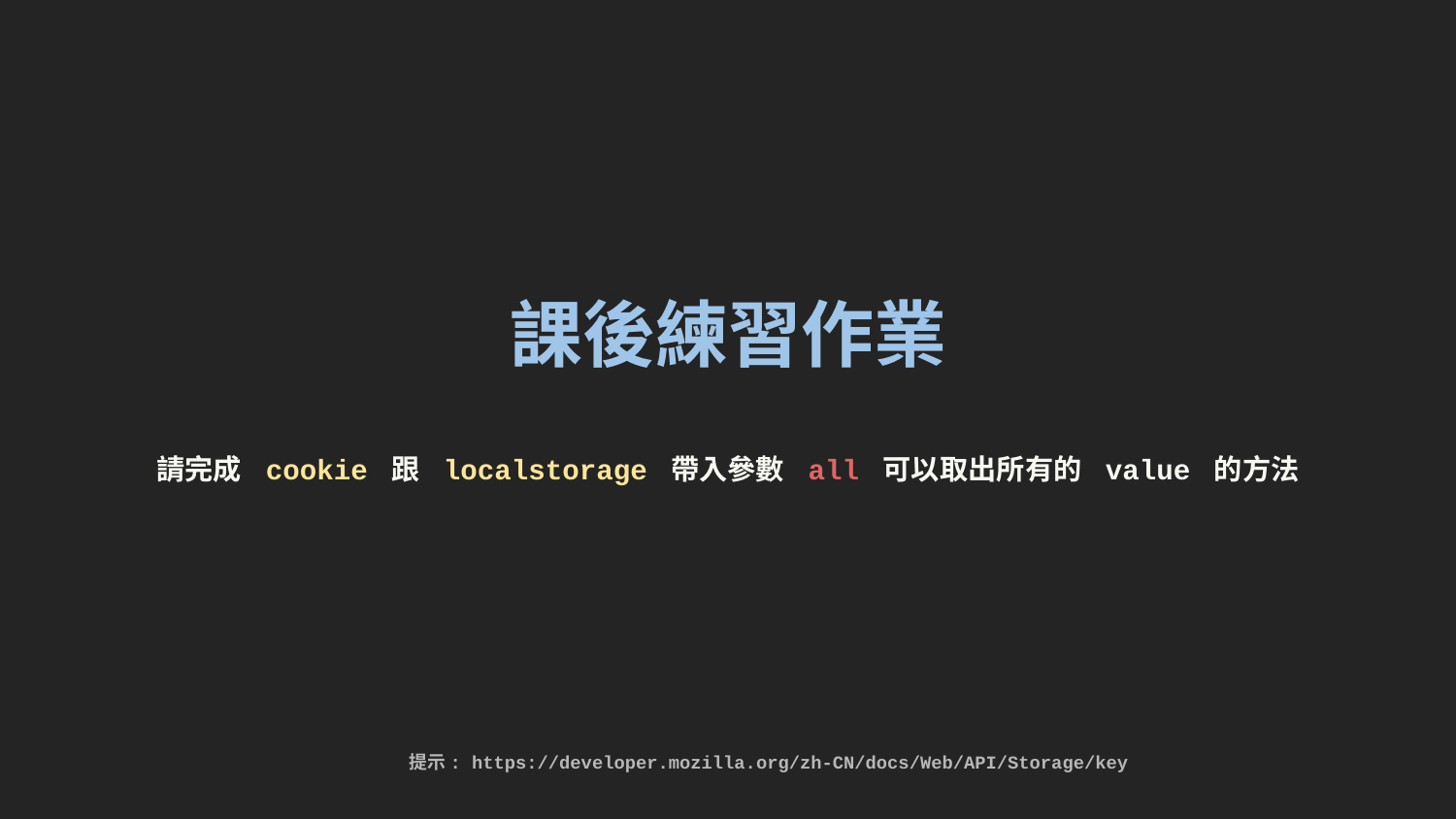

課後練習作業
請完成 cookie 跟 localstorage 帶入參數 all 可以取出所有的 value 的方法
提示: https://developer.mozilla.org/zh-CN/docs/Web/API/Storage/key